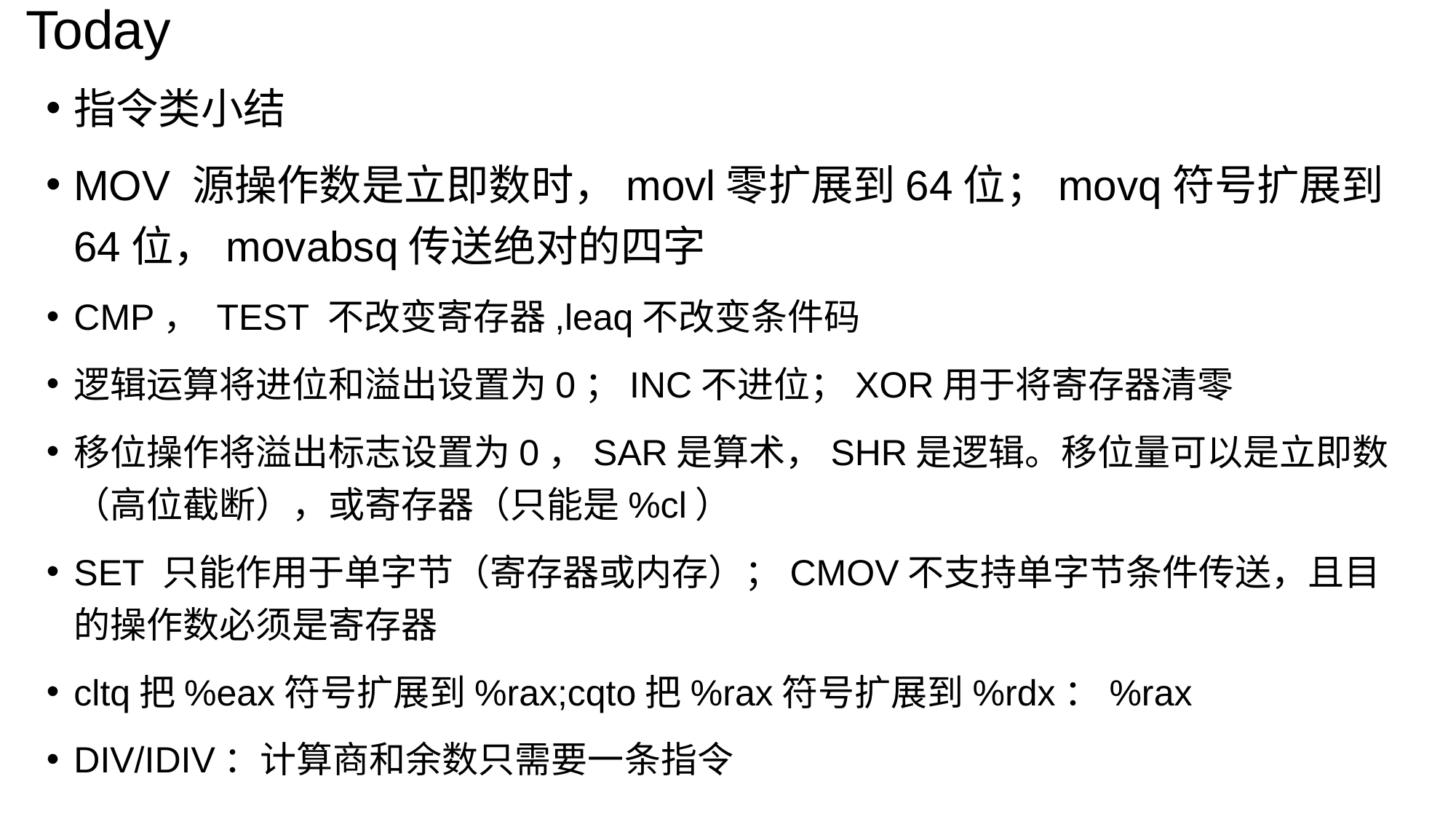

Today
指令类小结
MOV 源操作数是立即数时，movl零扩展到64位；movq符号扩展到64位，movabsq传送绝对的四字
CMP， TEST 不改变寄存器,leaq不改变条件码
逻辑运算将进位和溢出设置为0；INC不进位；XOR用于将寄存器清零
移位操作将溢出标志设置为0，SAR是算术，SHR是逻辑。移位量可以是立即数（高位截断），或寄存器（只能是%cl）
SET 只能作用于单字节（寄存器或内存）；CMOV不支持单字节条件传送，且目的操作数必须是寄存器
cltq把%eax符号扩展到%rax;cqto把%rax符号扩展到%rdx：%rax
DIV/IDIV：计算商和余数只需要一条指令